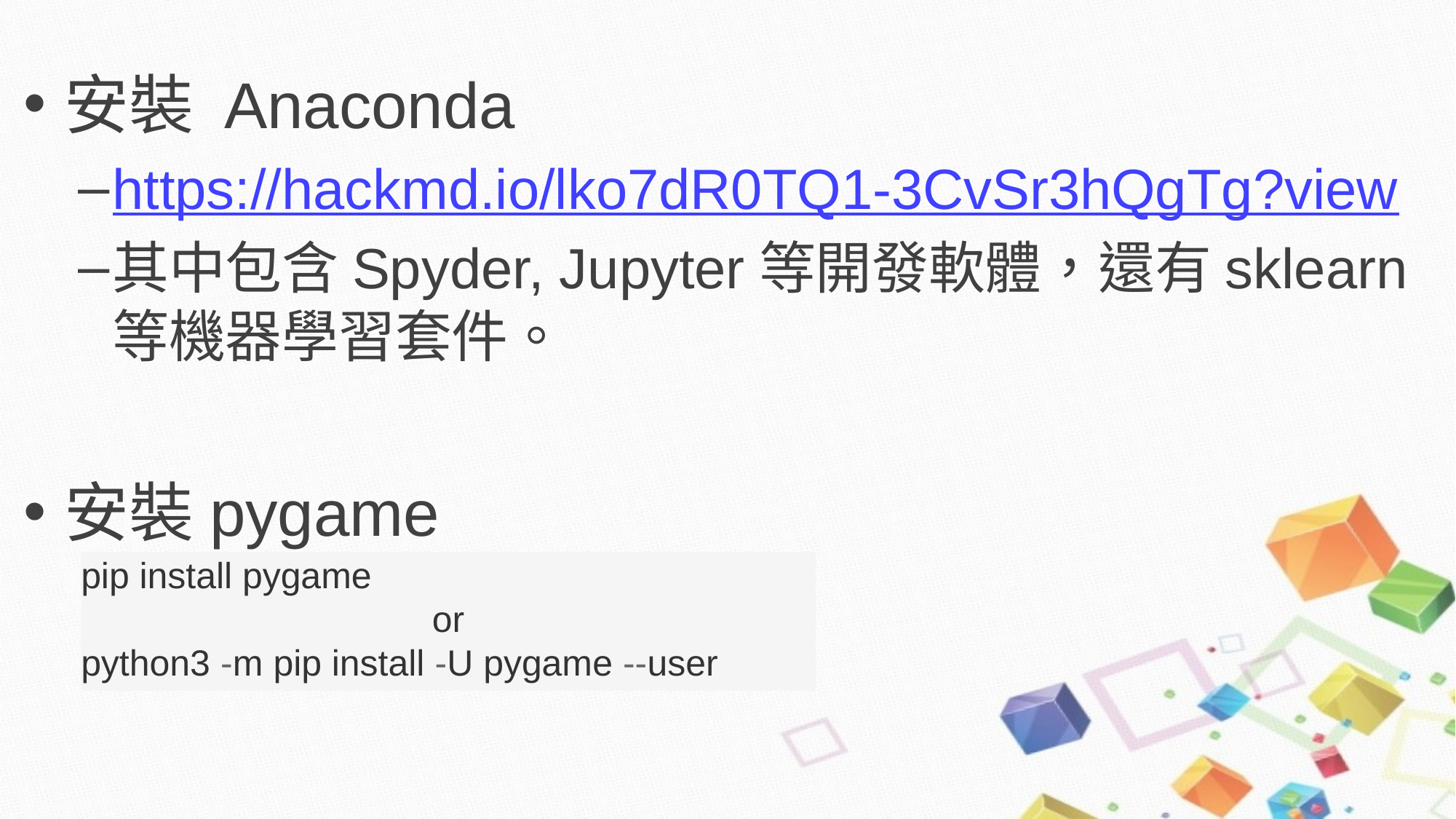

安裝 Anaconda
https://hackmd.io/lko7dR0TQ1-3CvSr3hQgTg?view
其中包含Spyder, Jupyter等開發軟體，還有sklearn等機器學習套件。

安裝pygame
pip install pygame
or
python3 -m pip install -U pygame --user